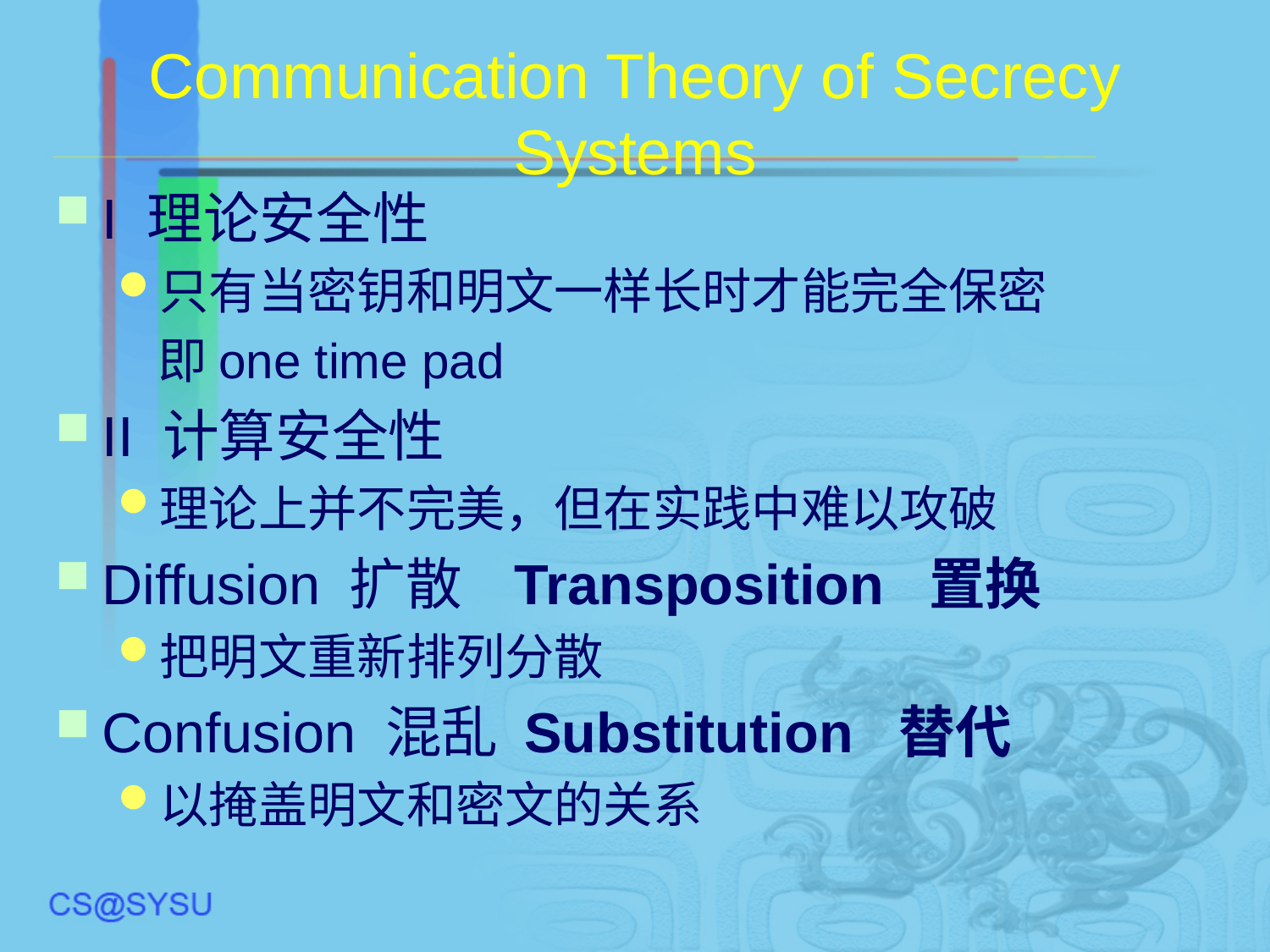

# Communication Theory of Secrecy Systems
I 理论安全性
只有当密钥和明文一样长时才能完全保密
	即one time pad
II 计算安全性
理论上并不完美，但在实践中难以攻破
Diffusion 扩散   Transposition  置换
把明文重新排列分散
Confusion 混乱 Substitution  替代
以掩盖明文和密文的关系